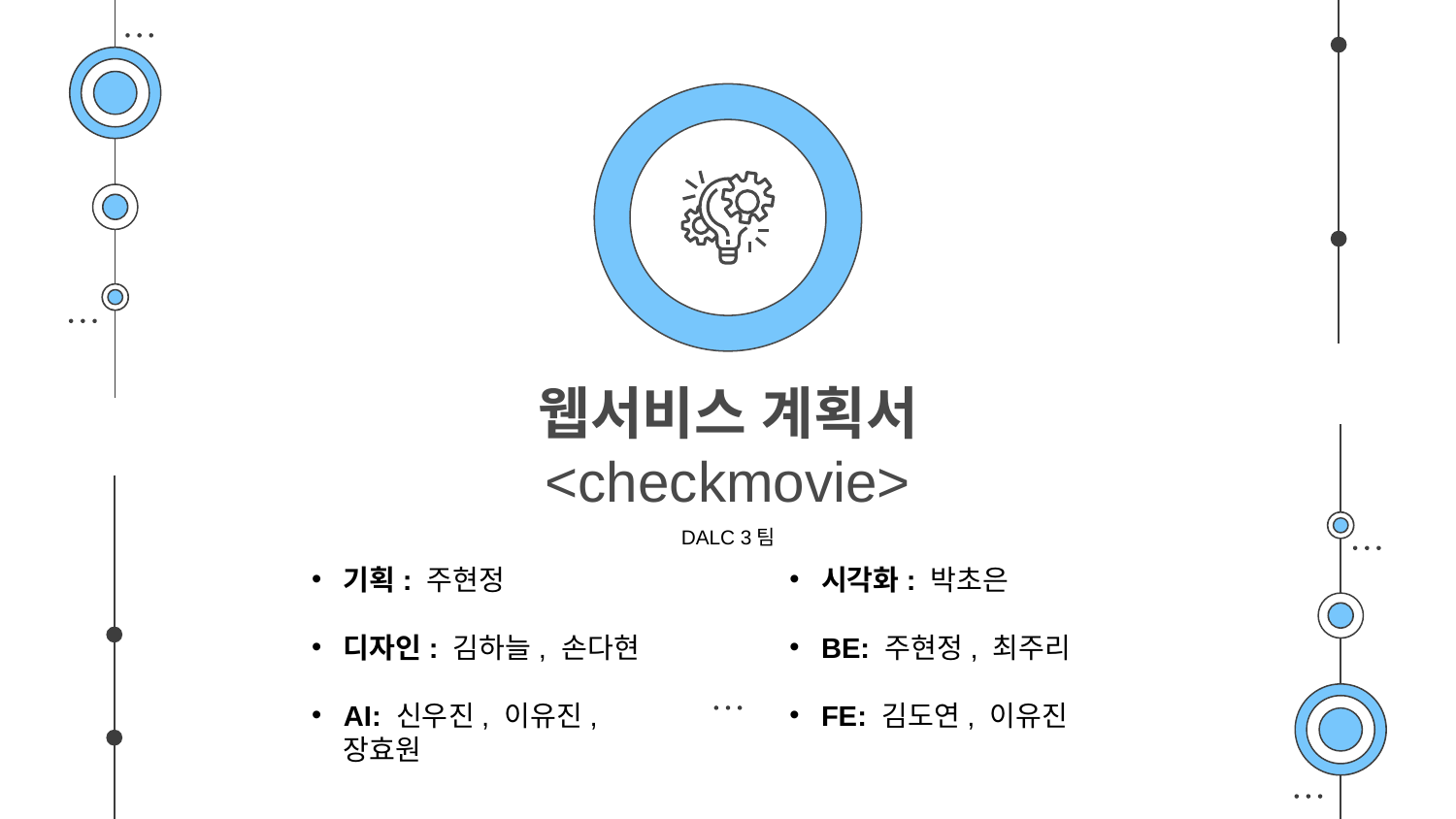

# 웹서비스 계획서 <checkmovie>
DALC 3팀
기획: 주현정

디자인: 김하늘, 손다현

AI: 신우진, 이유진, 장효원

시각화: 박초은

BE: 주현정, 최주리

FE: 김도연, 이유진